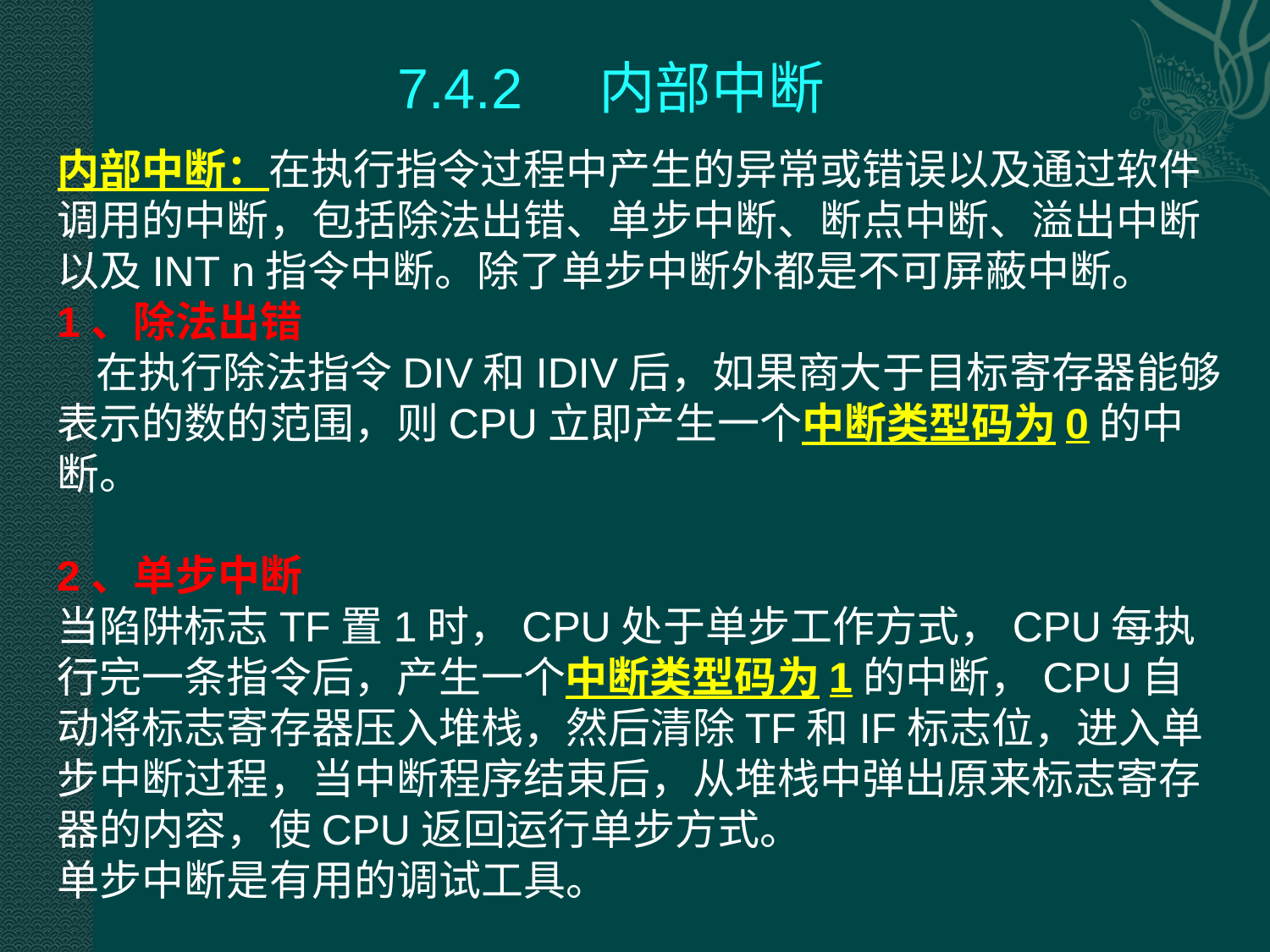

7.4.2    内部中断
内部中断：在执行指令过程中产生的异常或错误以及通过软件调用的中断，包括除法出错、单步中断、断点中断、溢出中断以及INT n指令中断。除了单步中断外都是不可屏蔽中断。
1、除法出错
   在执行除法指令DIV和IDIV后，如果商大于目标寄存器能够表示的数的范围，则CPU立即产生一个中断类型码为0的中断。

2、单步中断
当陷阱标志TF置1时，CPU处于单步工作方式，CPU每执行完一条指令后，产生一个中断类型码为1的中断，CPU自动将标志寄存器压入堆栈，然后清除TF和IF标志位，进入单步中断过程，当中断程序结束后，从堆栈中弹出原来标志寄存器的内容，使CPU返回运行单步方式。
单步中断是有用的调试工具。